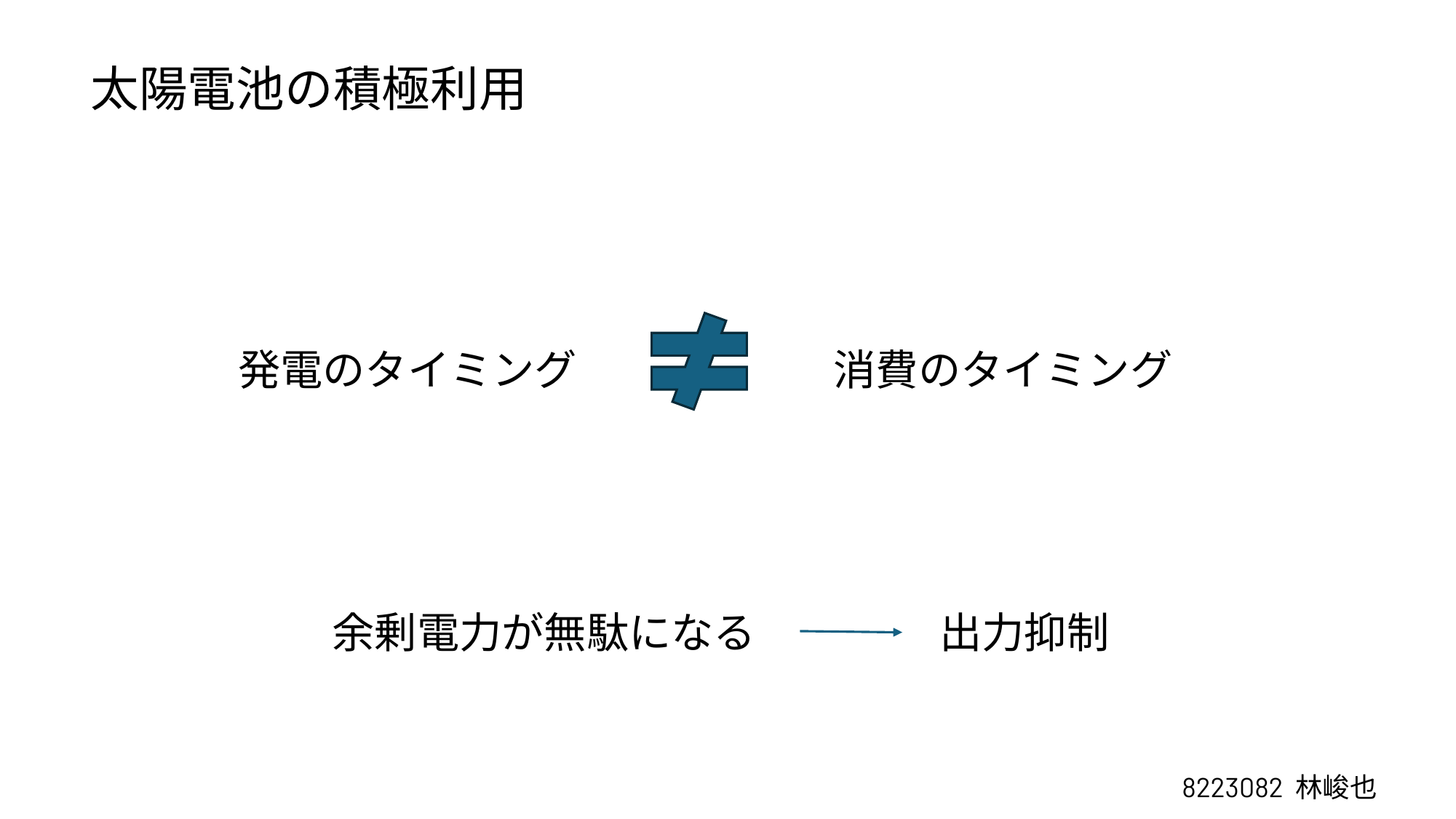

太陽電池の積極利用

発電のタイミング
消費のタイミング
余剰電力が無駄になる
出力抑制
8223082 林峻也